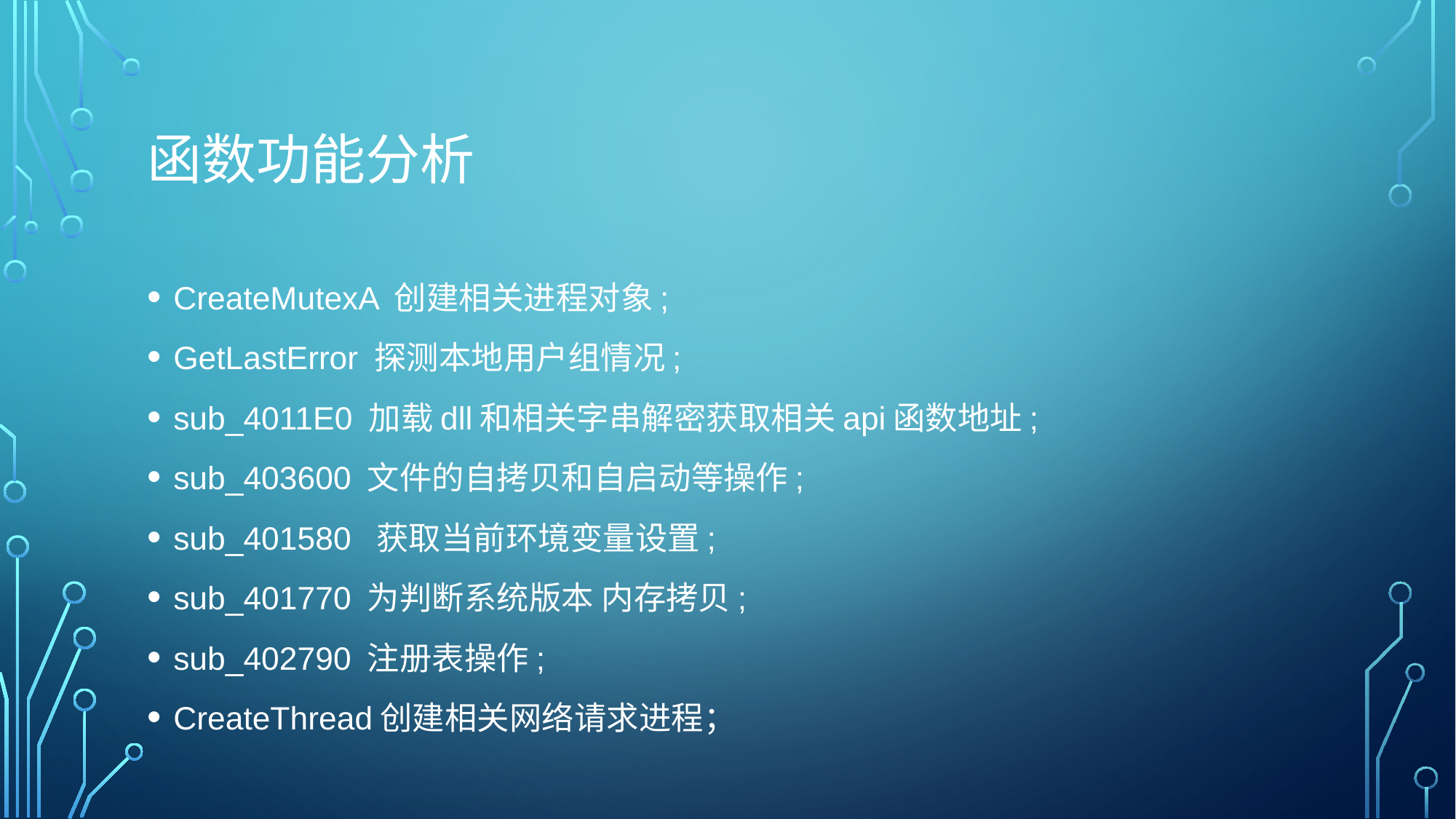

# 函数功能分析
CreateMutexA 创建相关进程对象;
GetLastError 探测本地用户组情况;
sub_4011E0 加载dll和相关字串解密获取相关api函数地址;
sub_403600 文件的自拷贝和自启动等操作;
sub_401580  获取当前环境变量设置;
sub_401770 为判断系统版本 内存拷贝;
sub_402790 注册表操作;
CreateThread创建相关网络请求进程；